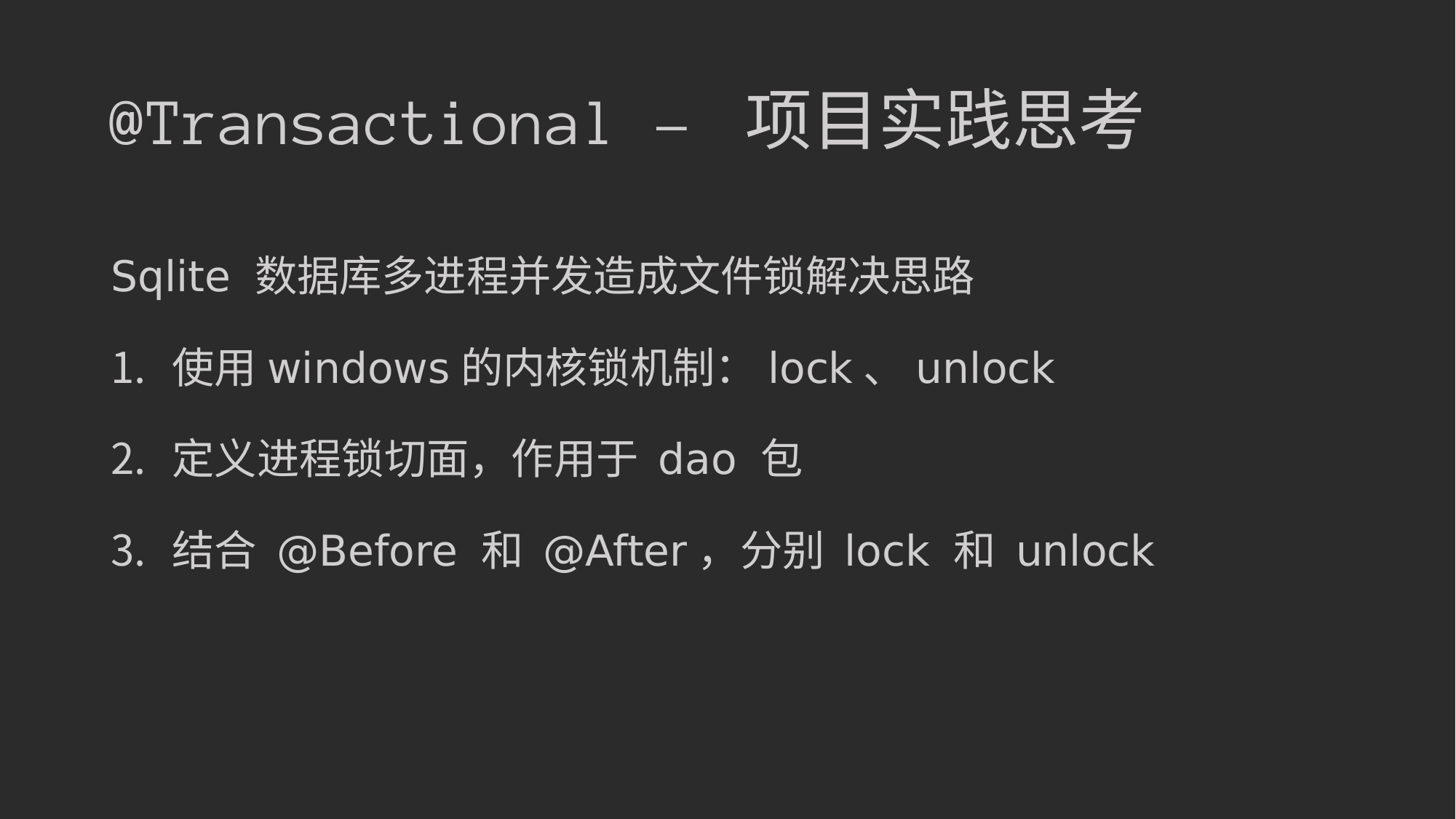

# @Transactional – 项目实践思考
Sqlite 数据库多进程并发造成文件锁解决思路
使用windows的内核锁机制：lock、unlock
定义进程锁切面，作用于 dao 包
结合 @Before 和 @After，分别 lock 和 unlock